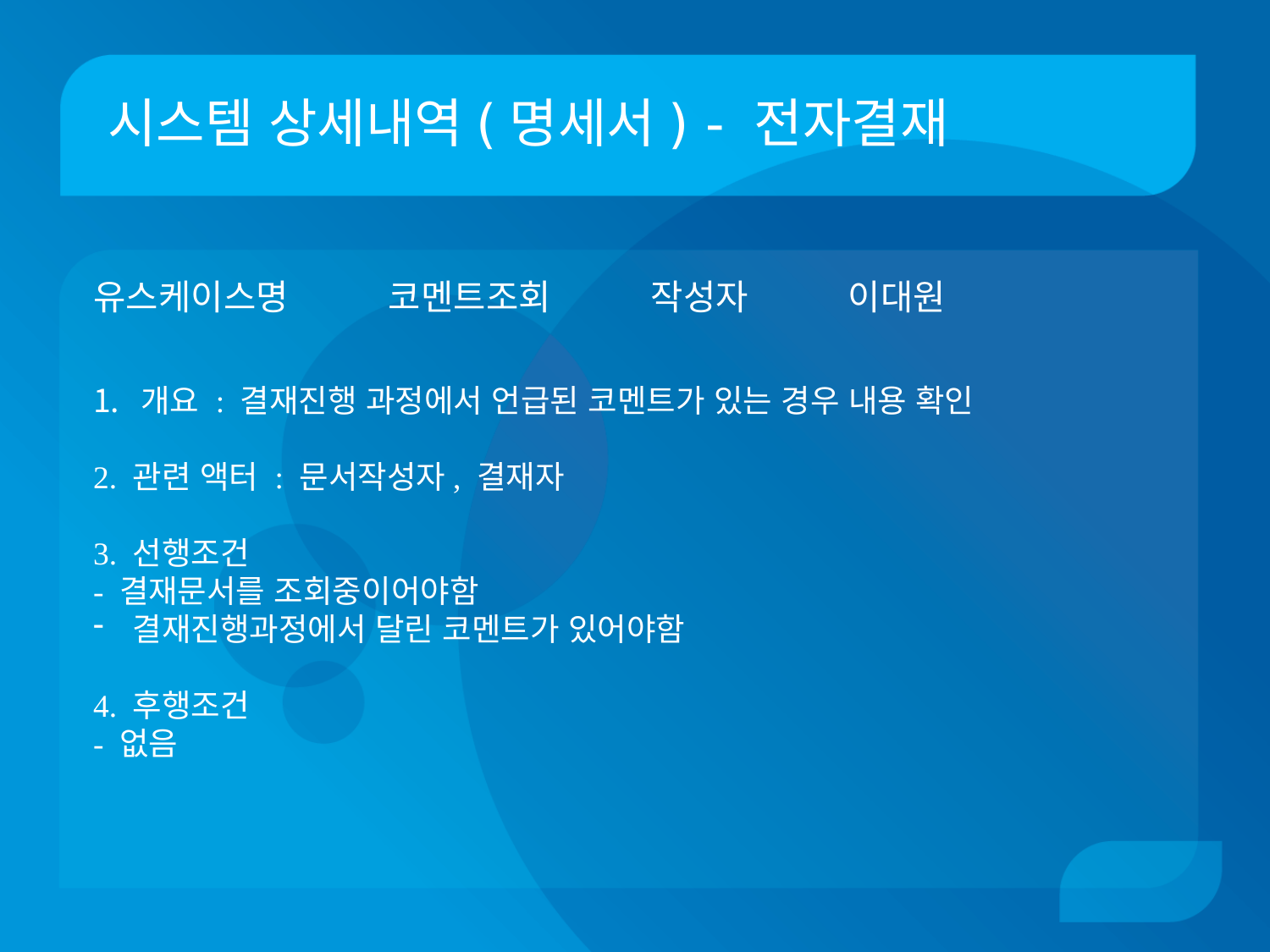

# 시스템 상세내역(명세서) - 전자결재
유스케이스명          코멘트조회          작성자          이대원
개요 : 결재진행 과정에서 언급된 코멘트가 있는 경우 내용 확인

2. 관련 액터 : 문서작성자, 결재자

3. 선행조건
- 결재문서를 조회중이어야함
결재진행과정에서 달린 코멘트가 있어야함

4. 후행조건
- 없음